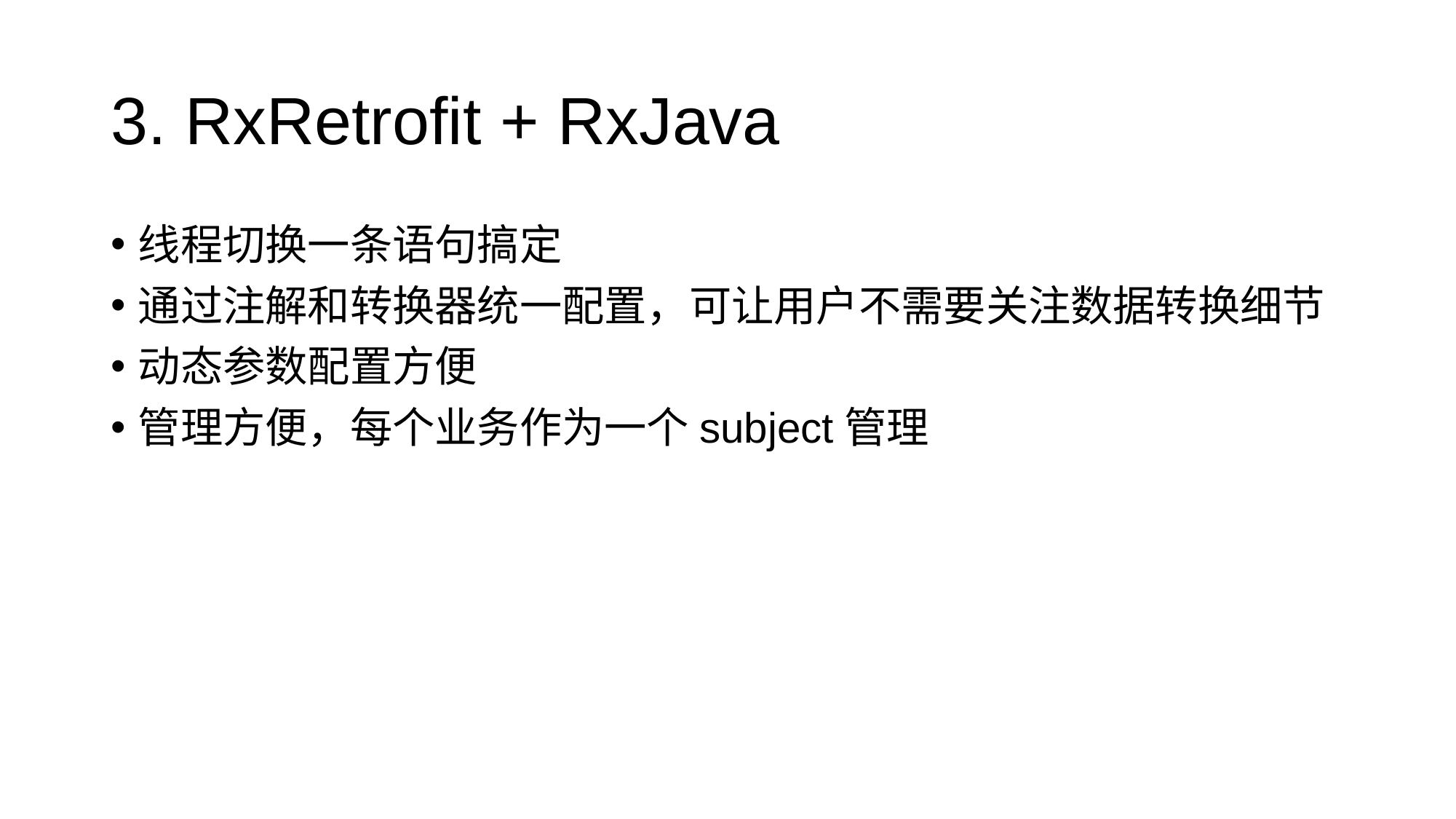

# 3. RxRetrofit + RxJava
线程切换一条语句搞定
通过注解和转换器统一配置，可让用户不需要关注数据转换细节
动态参数配置方便
管理方便，每个业务作为一个subject管理